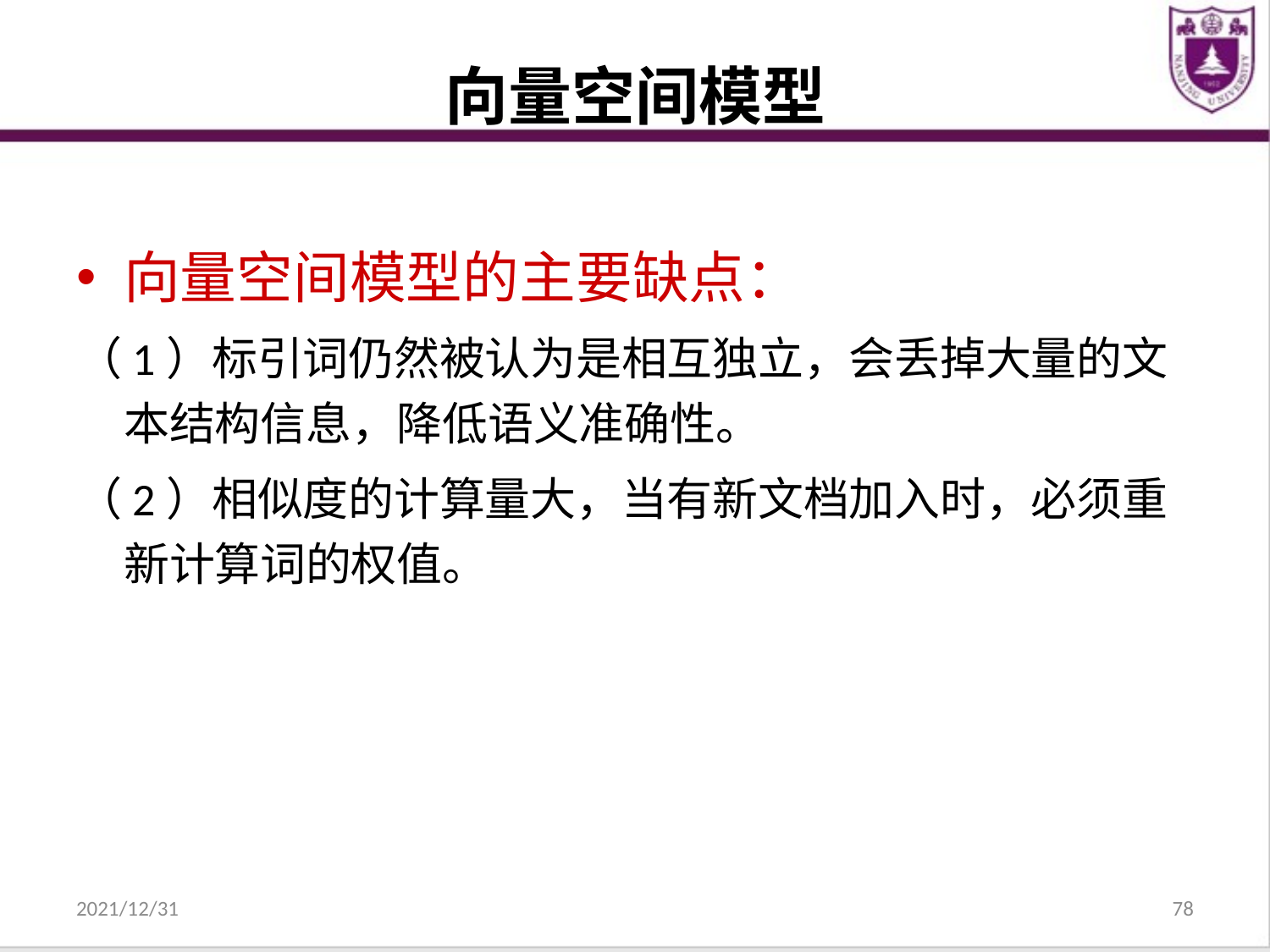

# 向量空间模型
向量空间模型的主要缺点：
（1）标引词仍然被认为是相互独立，会丢掉大量的文本结构信息，降低语义准确性。
（2）相似度的计算量大，当有新文档加入时，必须重新计算词的权值。
2021/12/31
78